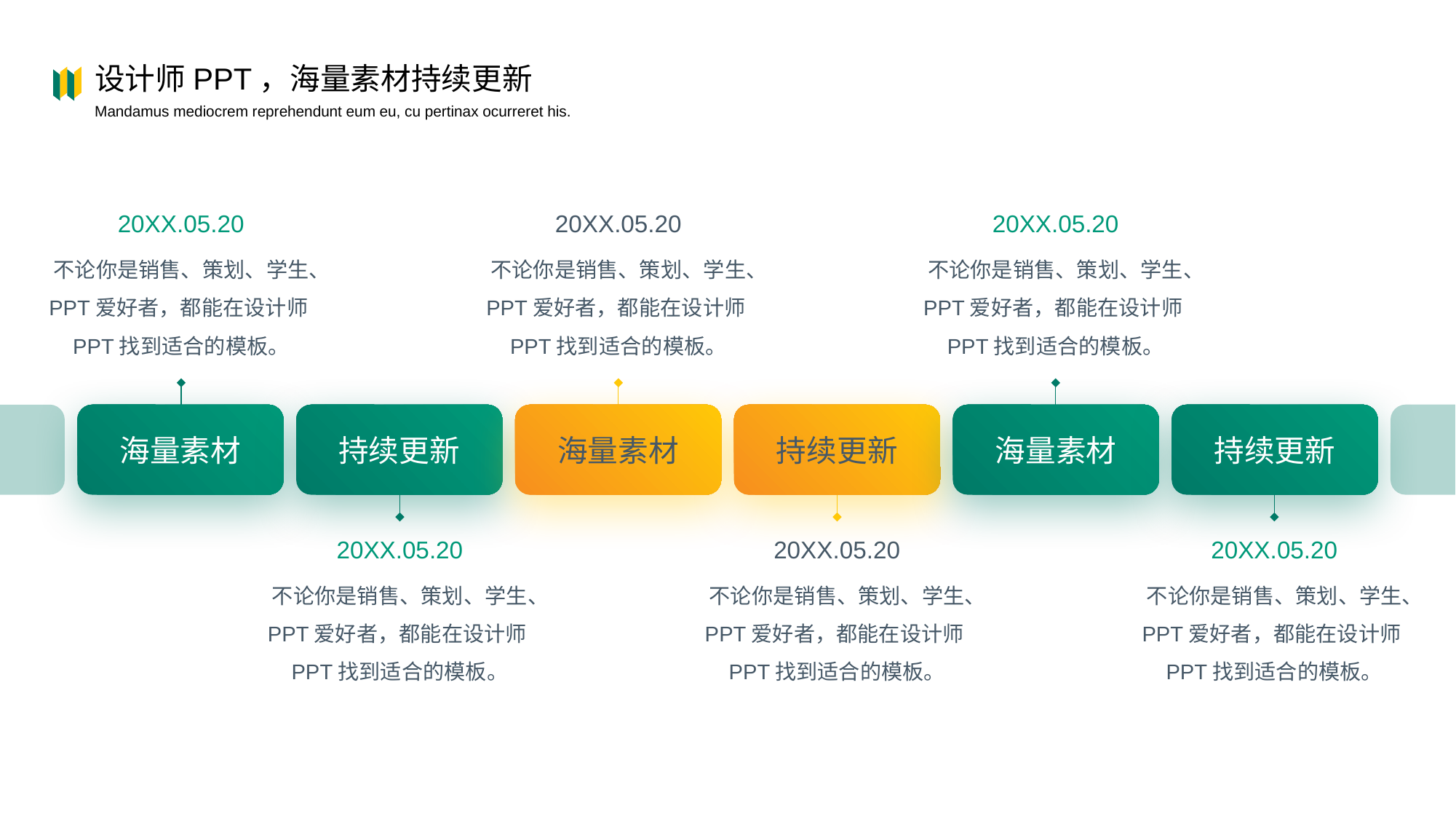

设计师PPT，海量素材持续更新

Mandamus mediocrem reprehendunt eum eu, cu pertinax ocurreret his.
20XX.05.20
20XX.05.20
20XX.05.20
不论你是销售、策划、学生、PPT爱好者，都能在设计师PPT找到适合的模板。
不论你是销售、策划、学生、PPT爱好者，都能在设计师PPT找到适合的模板。
不论你是销售、策划、学生、PPT爱好者，都能在设计师PPT找到适合的模板。

海量素材
持续更新
海量素材
持续更新
海量素材
持续更新

20XX.05.20
20XX.05.20
20XX.05.20
不论你是销售、策划、学生、PPT爱好者，都能在设计师PPT找到适合的模板。
不论你是销售、策划、学生、PPT爱好者，都能在设计师PPT找到适合的模板。
不论你是销售、策划、学生、PPT爱好者，都能在设计师PPT找到适合的模板。